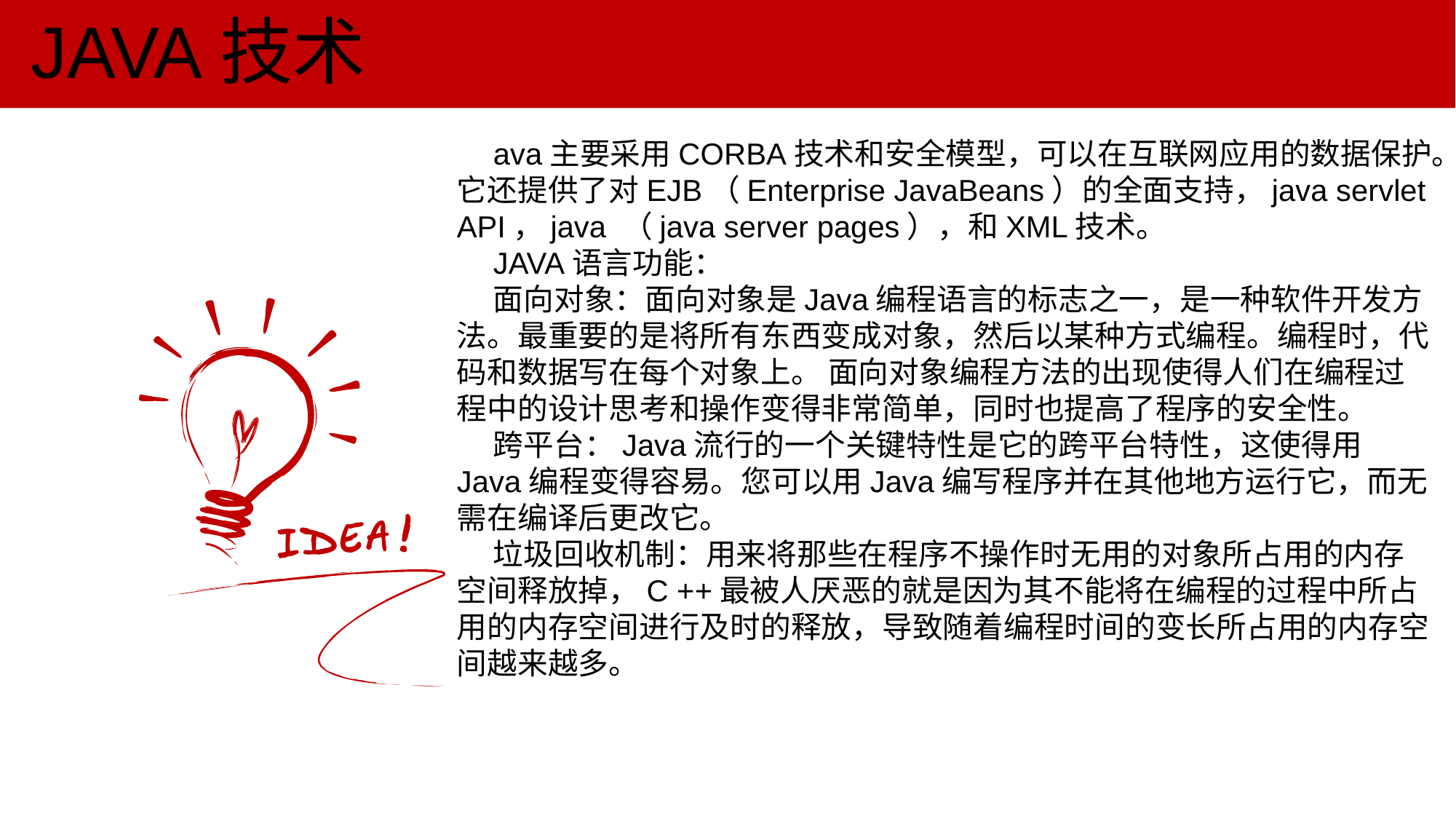

JAVA技术
ava主要采用CORBA技术和安全模型，可以在互联网应用的数据保护。它还提供了对EJB（Enterprise JavaBeans）的全面支持，java servlet API，java （java server pages），和XML技术。
JAVA语言功能：
面向对象：面向对象是Java编程语言的标志之一，是一种软件开发方法。最重要的是将所有东西变成对象，然后以某种方式编程。编程时，代码和数据写在每个对象上。 面向对象编程方法的出现使得人们在编程过程中的设计思考和操作变得非常简单，同时也提高了程序的安全性。
跨平台：Java流行的一个关键特性是它的跨平台特性，这使得用Java编程变得容易。您可以用Java编写程序并在其他地方运行它，而无需在编译后更改它。
垃圾回收机制：用来将那些在程序不操作时无用的对象所占用的内存空间释放掉，C ++最被人厌恶的就是因为其不能将在编程的过程中所占用的内存空间进行及时的释放，导致随着编程时间的变长所占用的内存空间越来越多。